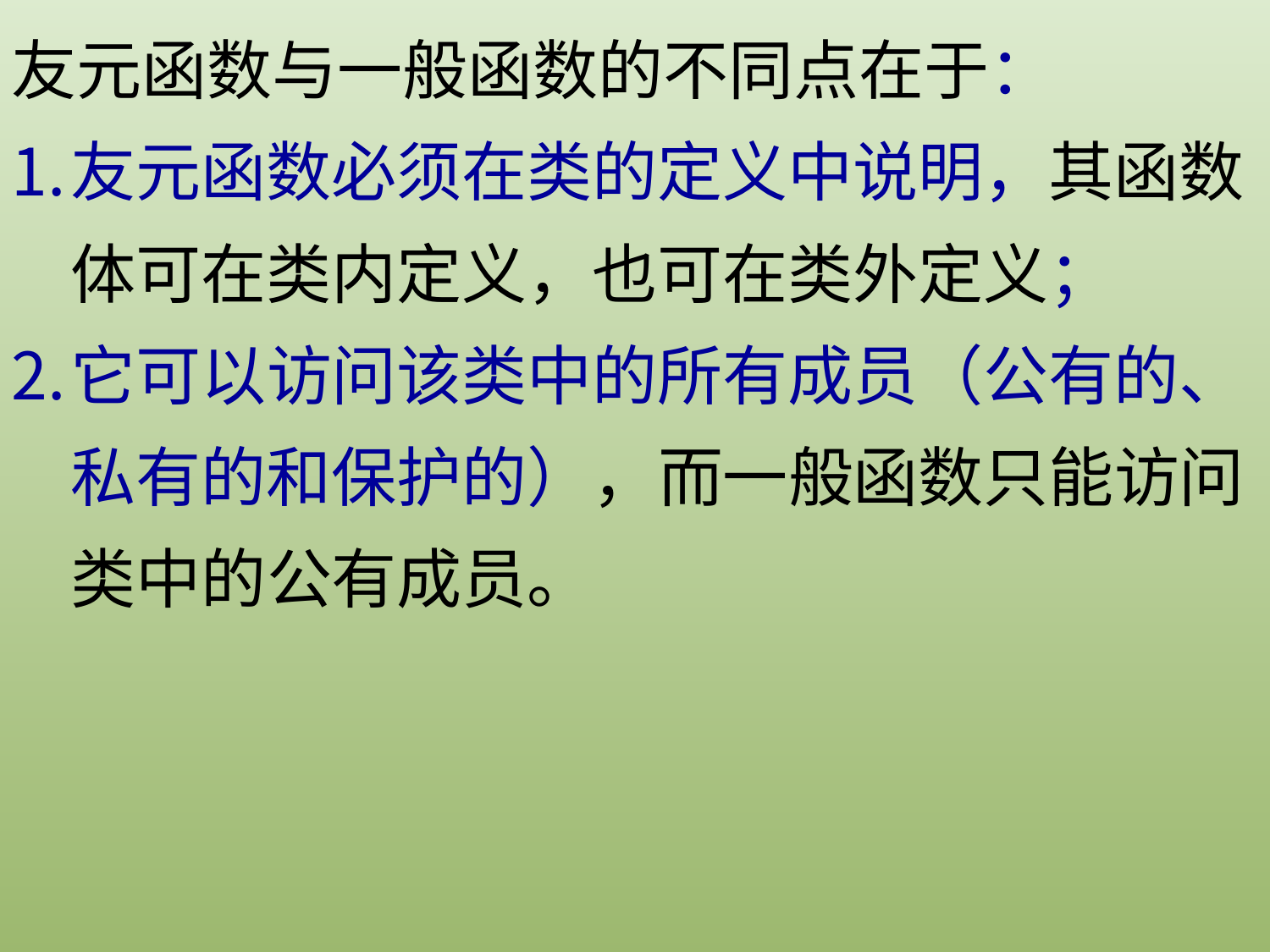

友元函数与一般函数的不同点在于：
友元函数必须在类的定义中说明，其函数体可在类内定义，也可在类外定义；
它可以访问该类中的所有成员（公有的、私有的和保护的），而一般函数只能访问类中的公有成员。
769